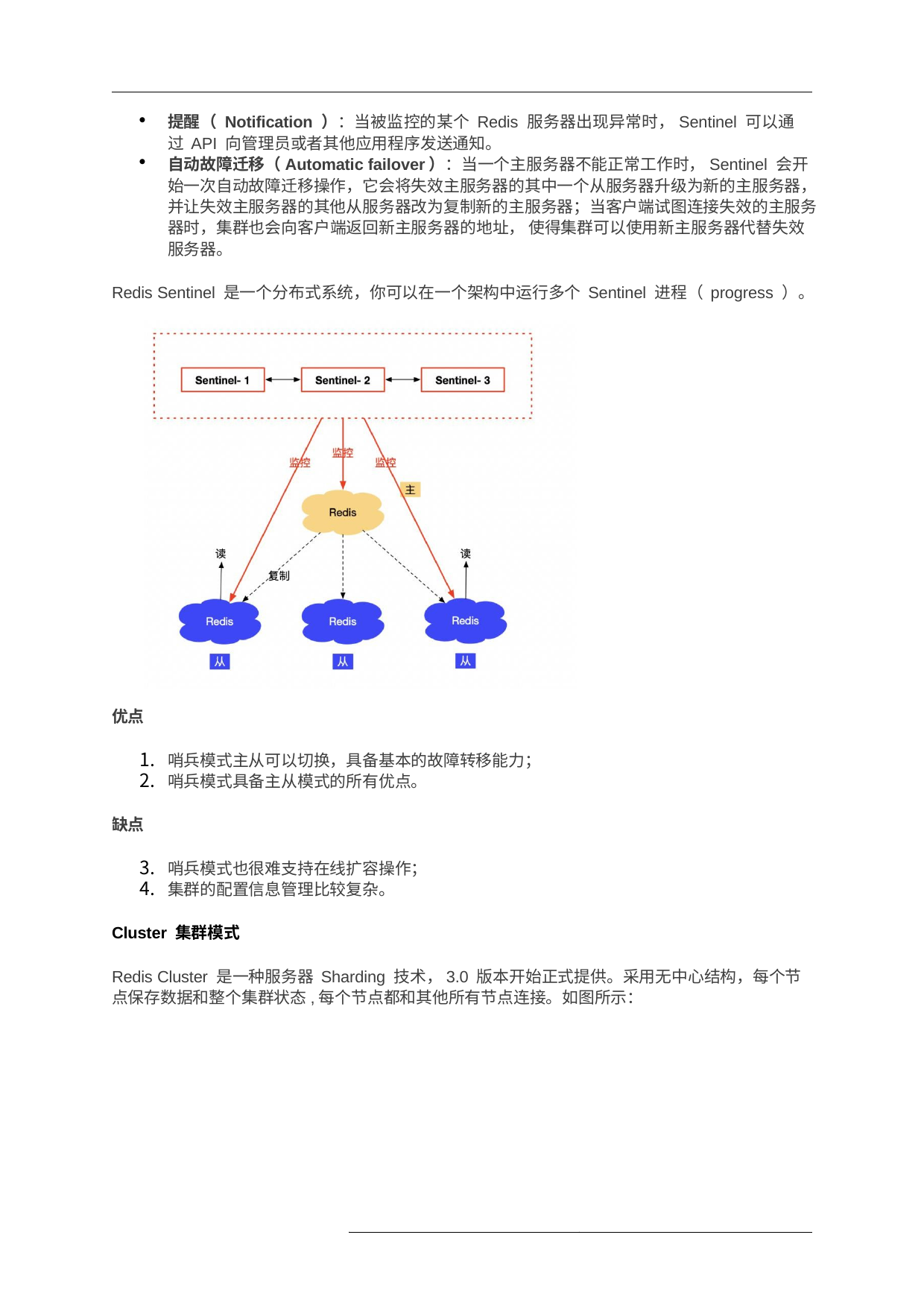

提醒（ Notification ）：当被监控的某个 Redis 服务器出现异常时，Sentinel 可以通 过 API 向管理员或者其他应用程序发送通知。
自动故障迁移（Automatic failover）：当一个主服务器不能正常工作时，Sentinel 会开
始一次自动故障迁移操作，它会将失效主服务器的其中一个从服务器升级为新的主服务器， 并让失效主服务器的其他从服务器改为复制新的主服务器；当客户端试图连接失效的主服务 器时，集群也会向客户端返回新主服务器的地址， 使得集群可以使用新主服务器代替失效 服务器。

Redis Sentinel 是一个分布式系统，你可以在一个架构中运行多个 Sentinel 进程（ progress ）。

优点

哨兵模式主从可以切换，具备基本的故障转移能力；
哨兵模式具备主从模式的所有优点。

缺点

哨兵模式也很难支持在线扩容操作；
集群的配置信息管理比较复杂。

Cluster 集群模式

Redis Cluster 是一种服务器 Sharding 技术，3.0 版本开始正式提供。采用无中心结构，每个节 点保存数据和整个集群状态,每个节点都和其他所有节点连接。如图所示：